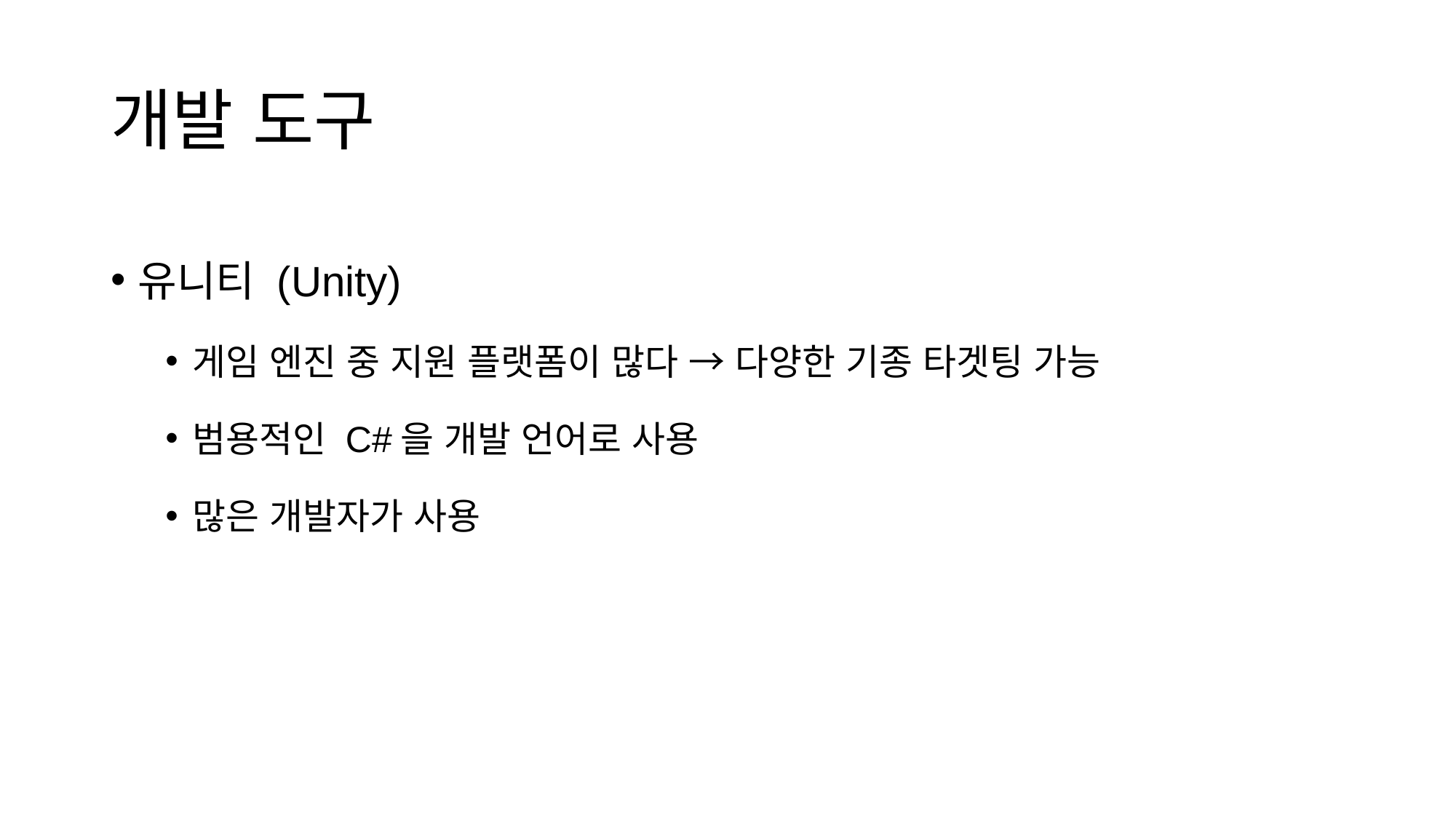

# 개발 도구
유니티 (Unity)
게임 엔진 중 지원 플랫폼이 많다 → 다양한 기종 타겟팅 가능
범용적인 C#을 개발 언어로 사용
많은 개발자가 사용